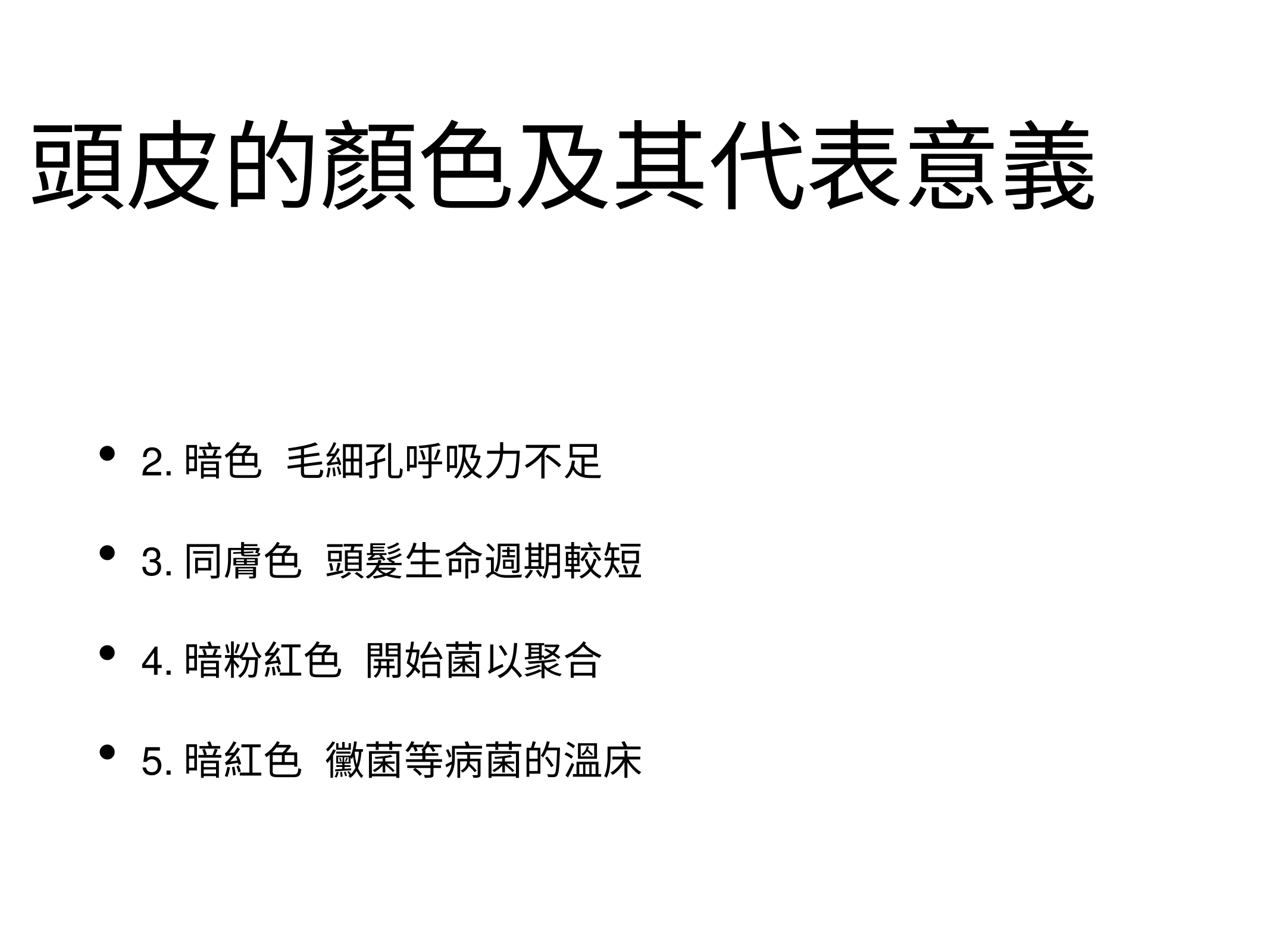

# 頭皮的顏色及其代表意義

2.暗色  毛細孔呼吸力不足
3.同膚色  頭髮生命週期較短
4.暗粉紅色  開始菌以聚合
5.暗紅色  黴菌等病菌的溫床